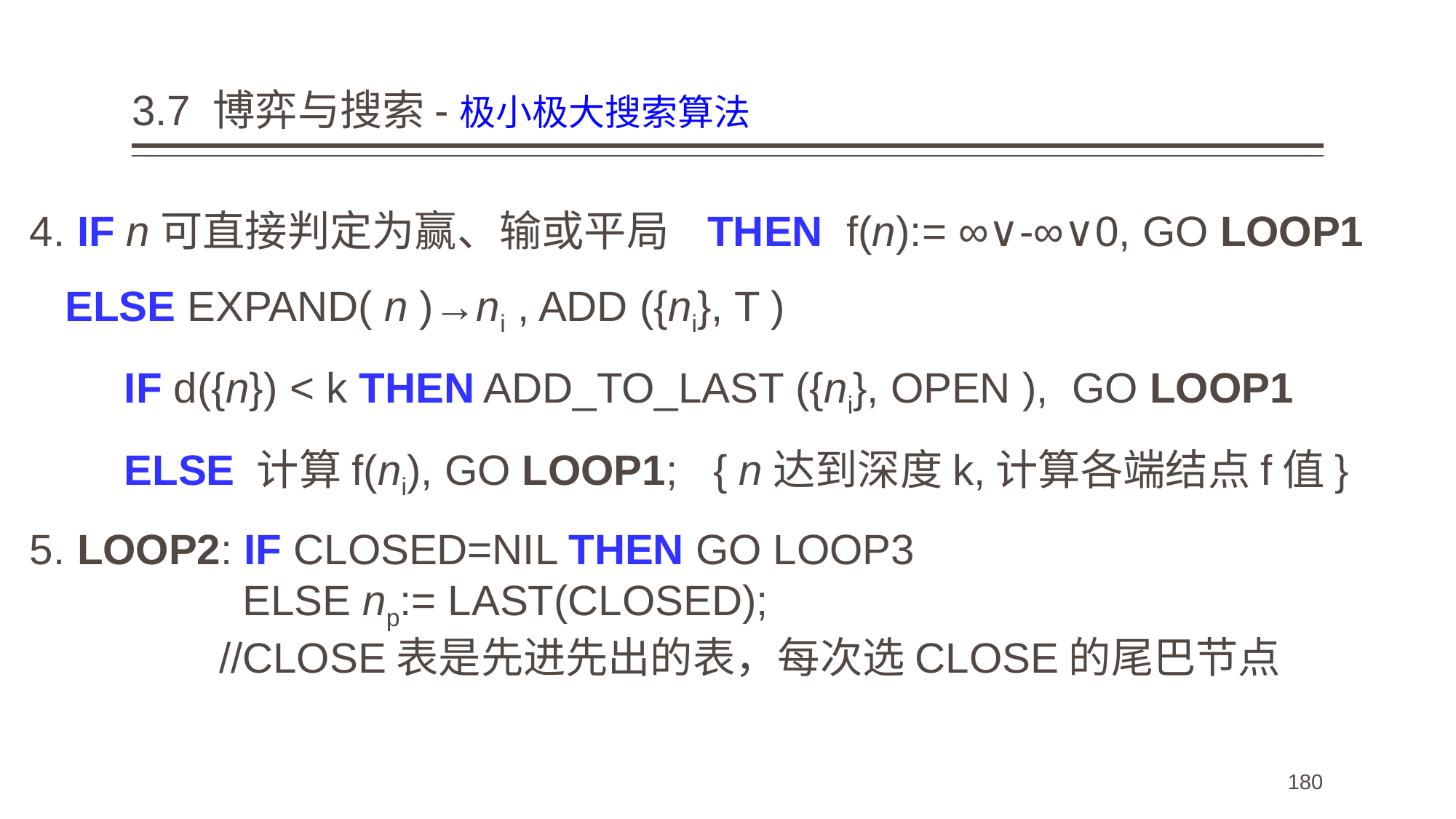

# 3.7 博弈与搜索-极小极大搜索算法
4. IF n可直接判定为赢、输或平局   THEN  f(n):= ∞∨-∞∨0, GO LOOP1
   ELSE EXPAND( n )→ni , ADD ({ni}, T )
        IF d({n}) < k THEN ADD_TO_LAST ({ni}, OPEN ),  GO LOOP1
        ELSE 计算f(ni), GO LOOP1;   { n达到深度k,计算各端结点f值}
5. LOOP2: IF CLOSED=NIL THEN GO LOOP3
                  ELSE np:= LAST(CLOSED);
                //CLOSE表是先进先出的表，每次选CLOSE的尾巴节点

180